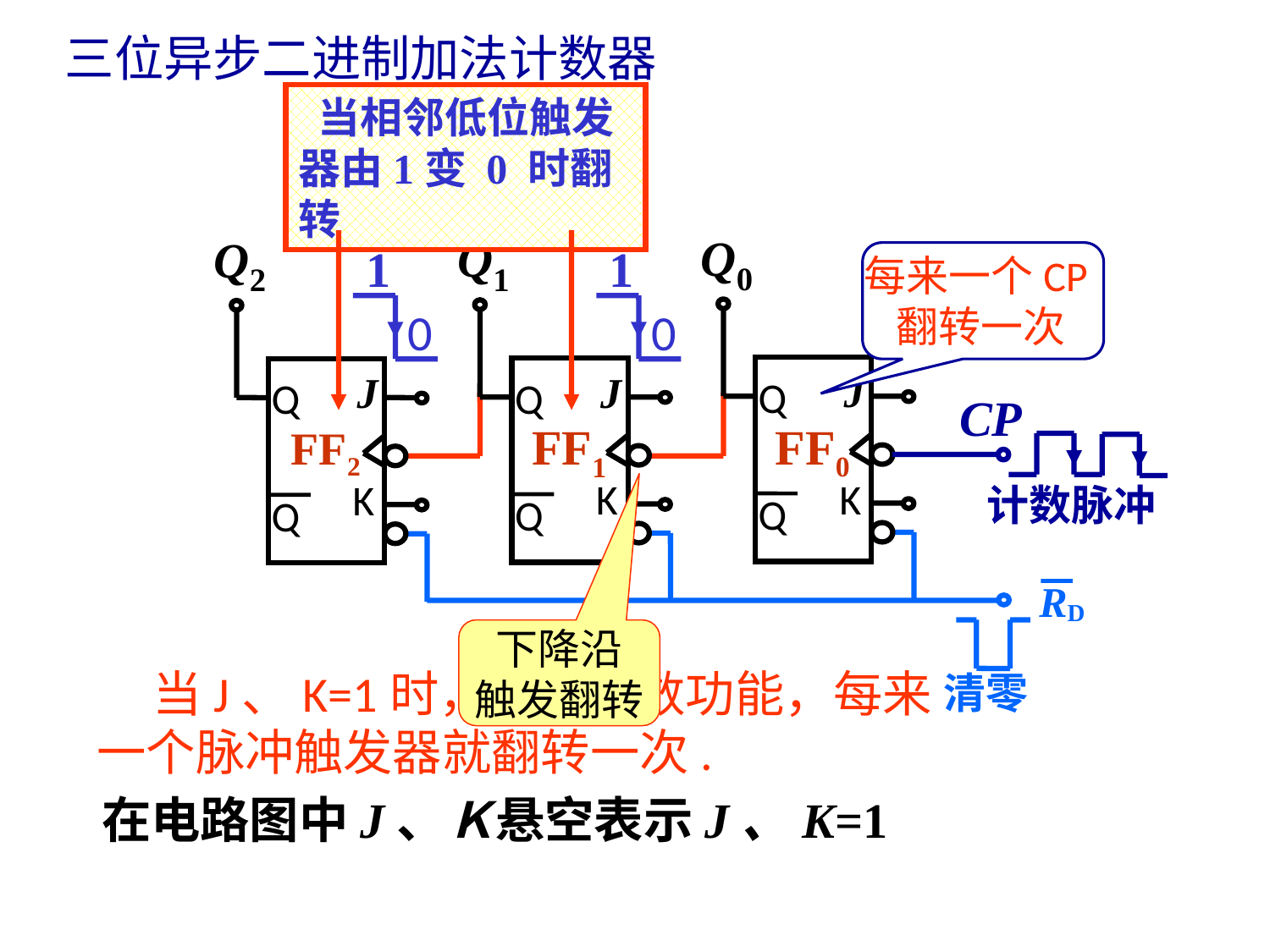

三位异步二进制加法计数器
 当相邻低位触发器由1变 0 时翻转
Q0

J
Q

FF0

K
Q

Q1

J
Q

FF1

K
Q

Q2

J
Q

FF2

K
Q

RD

清零

1

0
1

0
每来一个CP翻转一次

CP

计数脉冲

下降沿
触发翻转
    当J、K=1时，具有计数功能，每来一个脉冲触发器就翻转一次.
在电路图中J、Ｋ悬空表示J、K=1